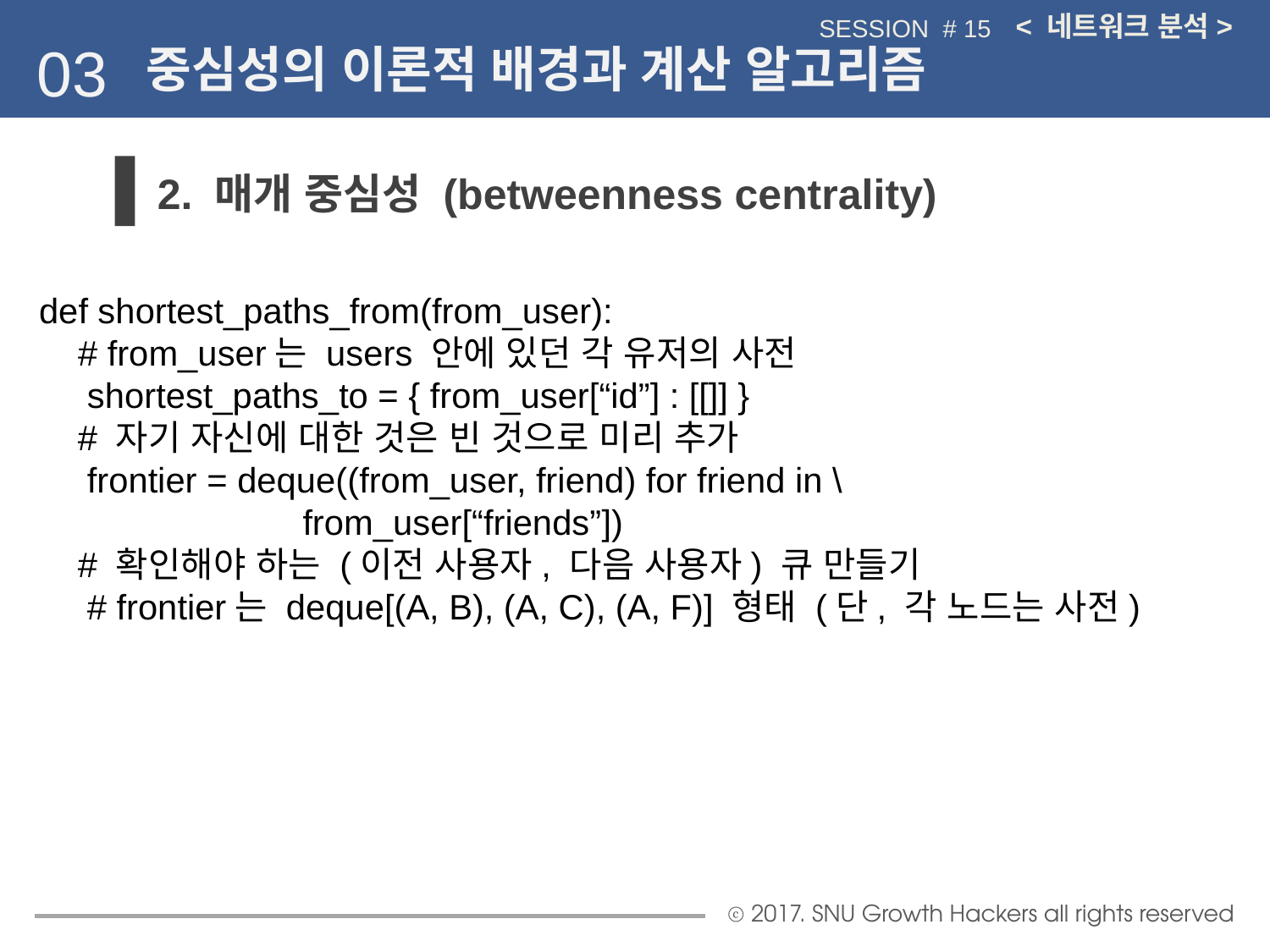

< 네트워크 분석>
SESSION  # 15
03
중심성의 이론적 배경과 계산 알고리즘

2. 매개 중심성 (betweenness centrality)
def shortest_paths_from(from_user):
    # from_user는 users 안에 있던 각 유저의 사전
    shortest_paths_to = { from_user[“id”] : [[]] }
    # 자기 자신에 대한 것은 빈 것으로 미리 추가
    frontier = deque((from_user, friend) for friend in \
		 from_user[“friends”])
    # 확인해야 하는 (이전 사용자, 다음 사용자) 큐 만들기
    # frontier는 deque[(A, B), (A, C), (A, F)] 형태 (단, 각 노드는 사전)
ⓒ 2017. SNU Growth Hackers all rights reserved